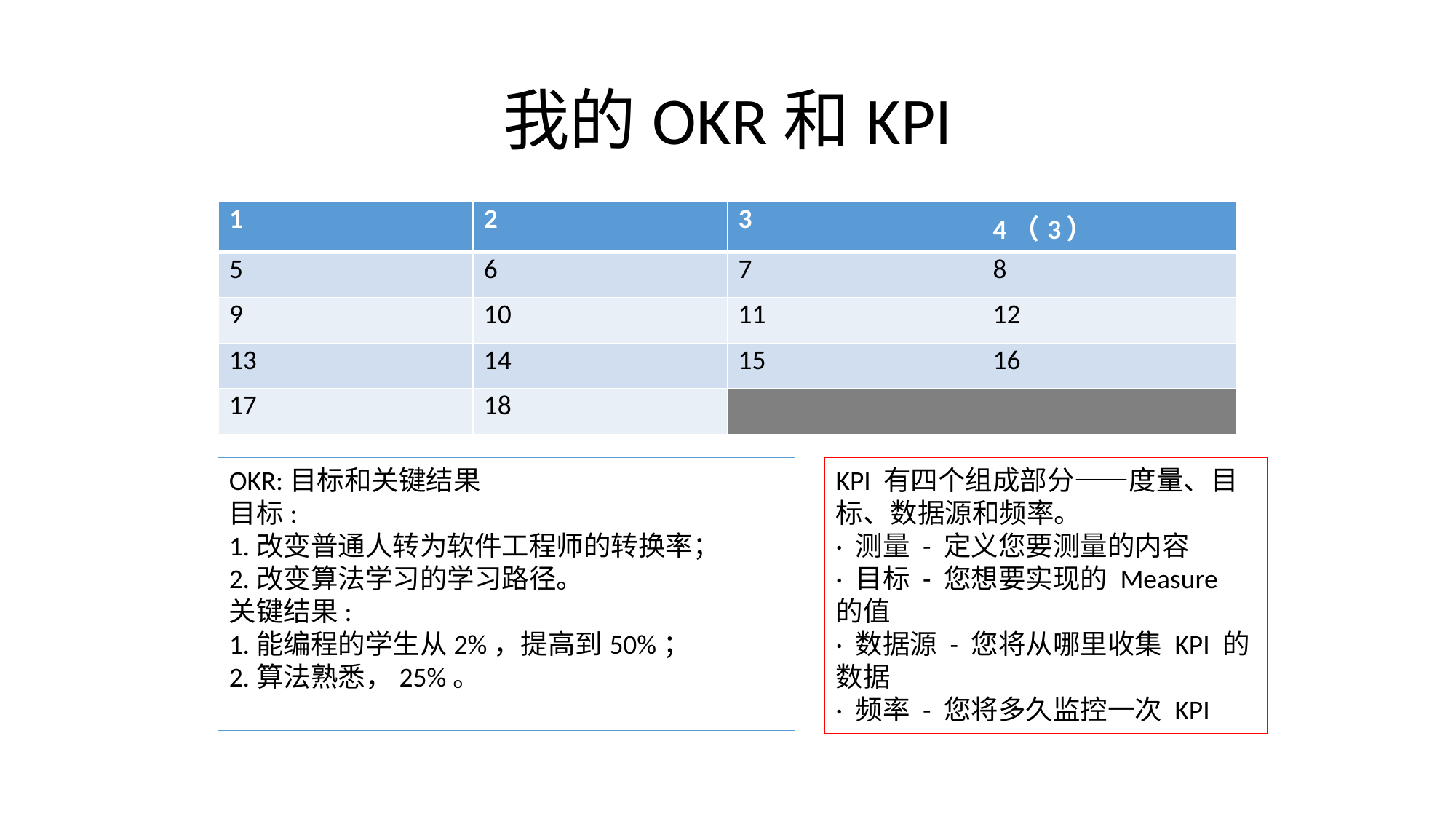

# 我的OKR和KPI
| 1 | 2 | 3 | 4（3） |
| --- | --- | --- | --- |
| 5 | 6 | 7 | 8 |
| 9 | 10 | 11 | 12 |
| 13 | 14 | 15 | 16 |
| 17 | 18 |  |  |
OKR:目标和关键结果
目标:
1.改变普通人转为软件工程师的转换率；
2.改变算法学习的学习路径。
关键结果:
1.能编程的学生从2%，提高到50%；
2.算法熟悉，25%。

KPI 有四个组成部分——度量、目标、数据源和频率。
· 测量 - 定义您要测量的内容
· 目标 - 您想要实现的 Measure 的值
· 数据源 - 您将从哪里收集 KPI 的数据
· 频率 - 您将多久监控一次 KPI